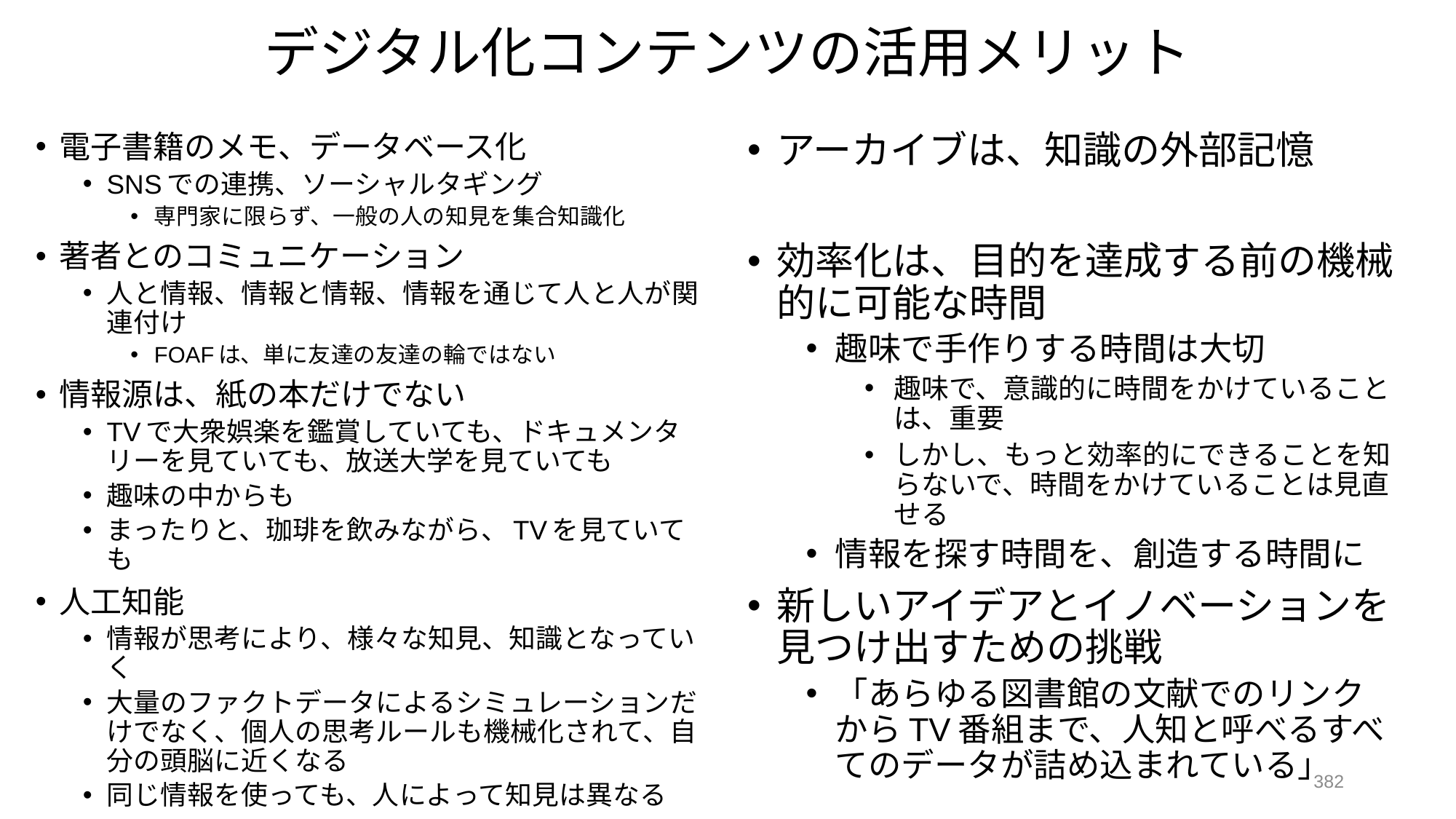

# デジタル化コンテンツの活用メリット
電子書籍のメモ、データベース化
SNSでの連携、ソーシャルタギング
専門家に限らず、一般の人の知見を集合知識化
著者とのコミュニケーション
人と情報、情報と情報、情報を通じて人と人が関連付け
FOAFは、単に友達の友達の輪ではない
情報源は、紙の本だけでない
TVで大衆娯楽を鑑賞していても、ドキュメンタリーを見ていても、放送大学を見ていても
趣味の中からも
まったりと、珈琲を飲みながら、TVを見ていても
人工知能
情報が思考により、様々な知見、知識となっていく
大量のファクトデータによるシミュレーションだけでなく、個人の思考ルールも機械化されて、自分の頭脳に近くなる
同じ情報を使っても、人によって知見は異なる

アーカイブは、知識の外部記憶

効率化は、目的を達成する前の機械的に可能な時間
趣味で手作りする時間は大切
趣味で、意識的に時間をかけていることは、重要
しかし、もっと効率的にできることを知らないで、時間をかけていることは見直せる
情報を探す時間を、創造する時間に
新しいアイデアとイノベーションを見つけ出すための挑戦
「あらゆる図書館の文献でのリンクからTV番組まで、人知と呼べるすべてのデータが詰め込まれている」

382